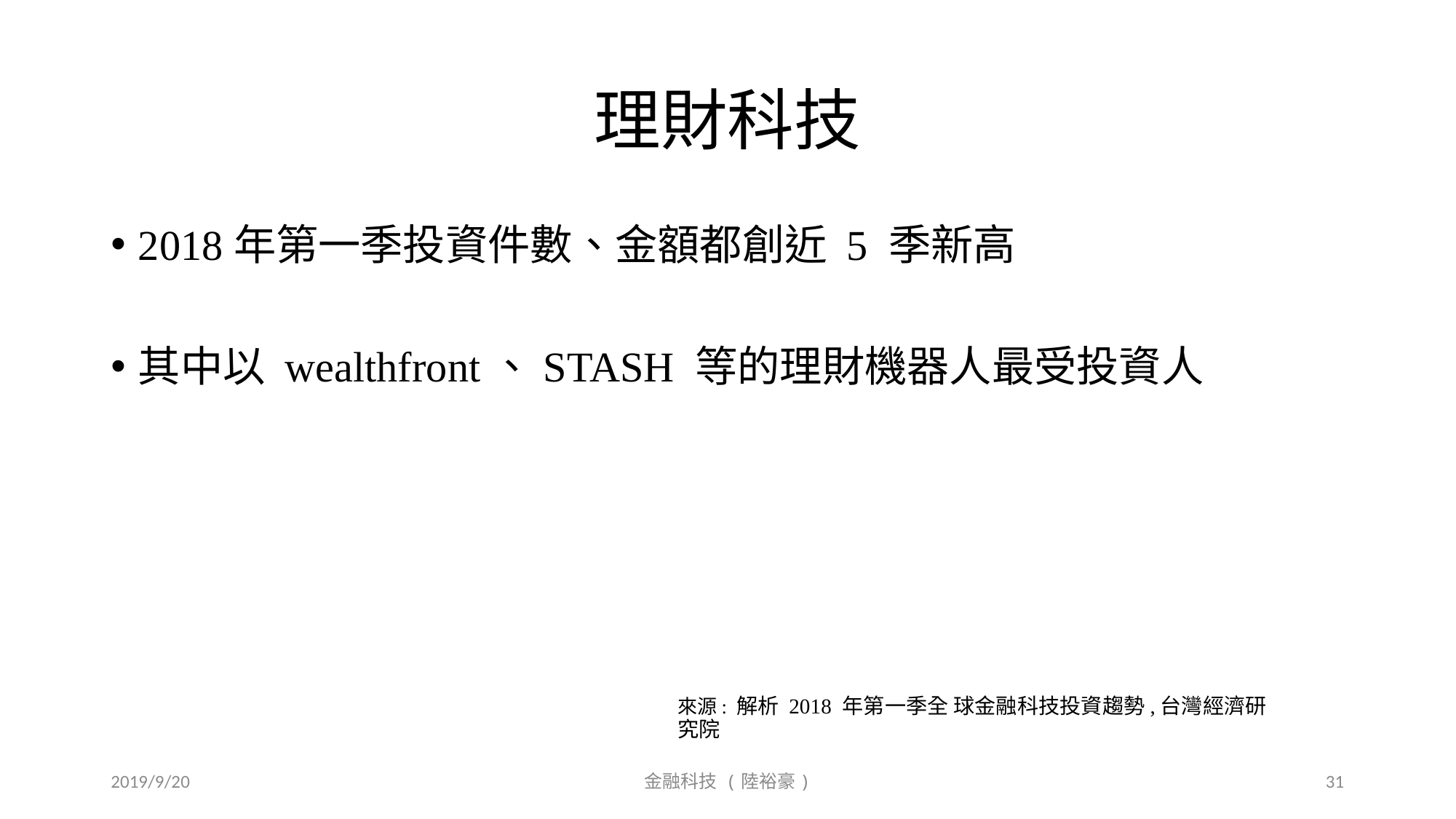

# 理財科技
2018年第一季投資件數、金額都創近 5 季新高

其中以 wealthfront、STASH 等的理財機器人最受投資人
來源: 解析 2018 年第一季全 球金融科技投資趨勢,台灣經濟研究院
2019/9/20
金融科技 (陸裕豪)
31